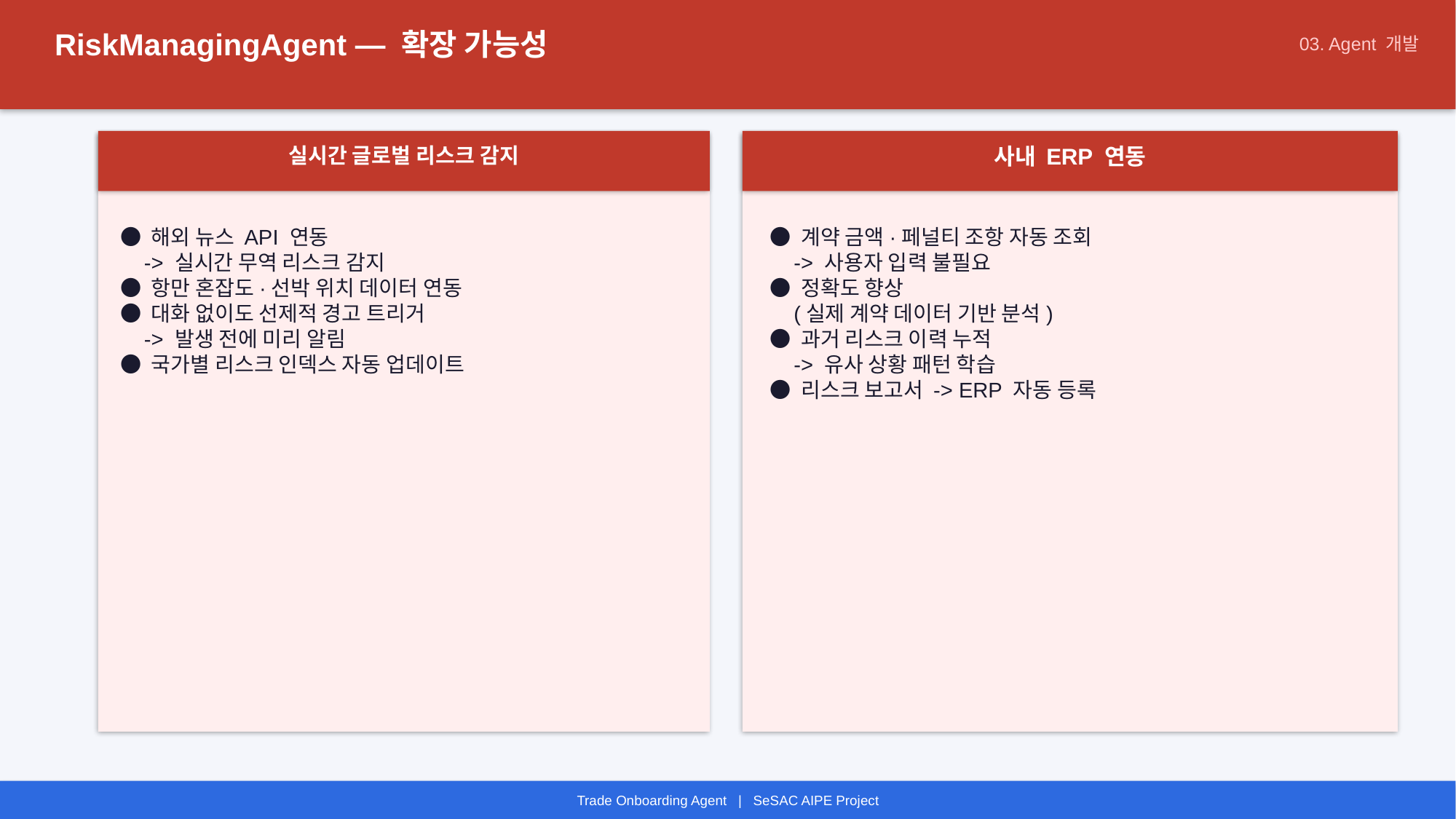

RiskManagingAgent — 확장 가능성
03. Agent 개발

실시간 글로벌 리스크 감지
사내 ERP 연동
● 해외 뉴스 API 연동
    -> 실시간 무역 리스크 감지
● 항만 혼잡도·선박 위치 데이터 연동
● 대화 없이도 선제적 경고 트리거
    -> 발생 전에 미리 알림
● 국가별 리스크 인덱스 자동 업데이트
● 계약 금액·페널티 조항 자동 조회
    -> 사용자 입력 불필요
● 정확도 향상
    (실제 계약 데이터 기반 분석)
● 과거 리스크 이력 누적
    -> 유사 상황 패턴 학습
● 리스크 보고서 -> ERP 자동 등록

Trade Onboarding Agent   |   SeSAC AIPE Project